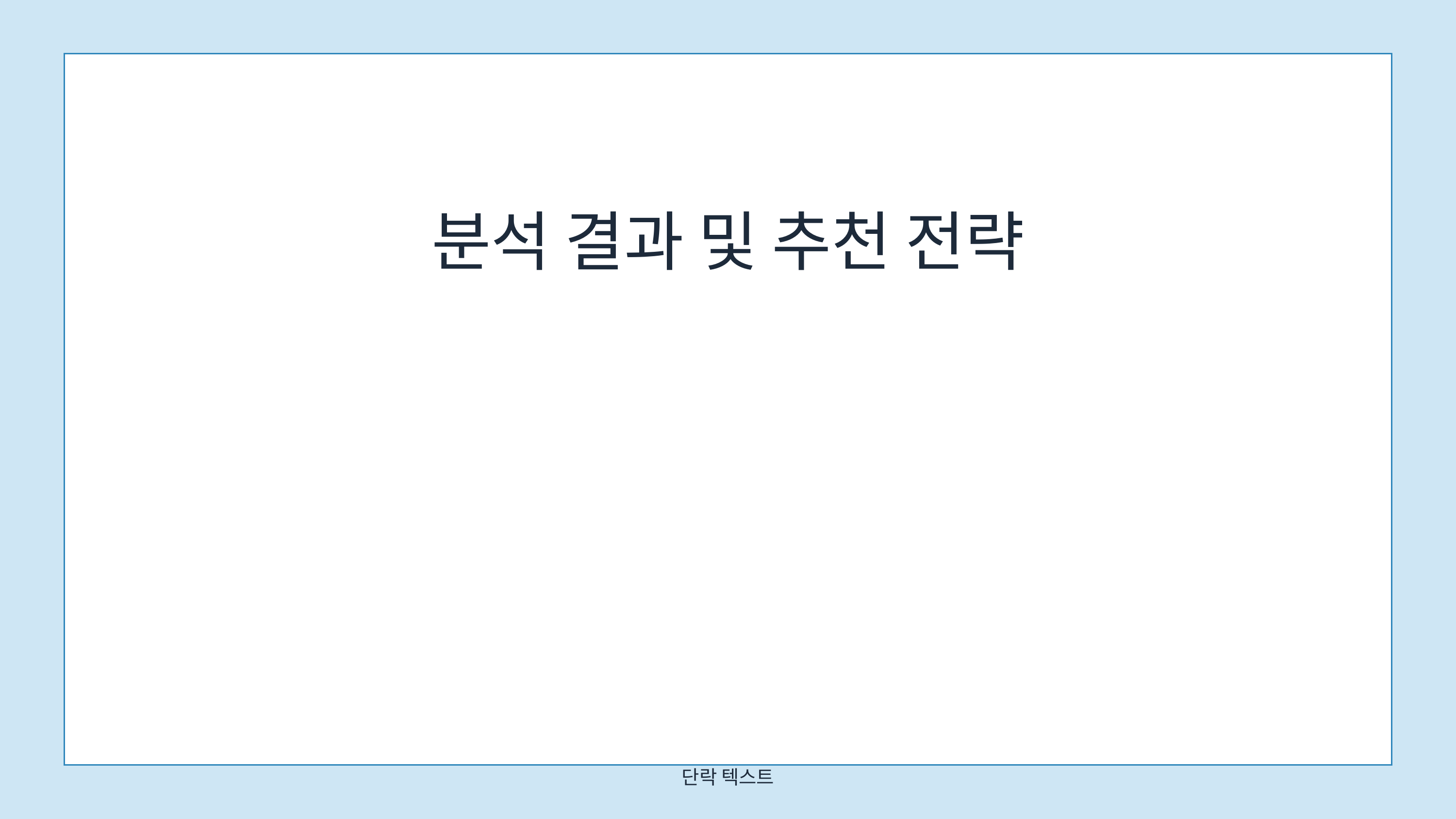

분석 결과 및 추천 전략
단락 텍스트